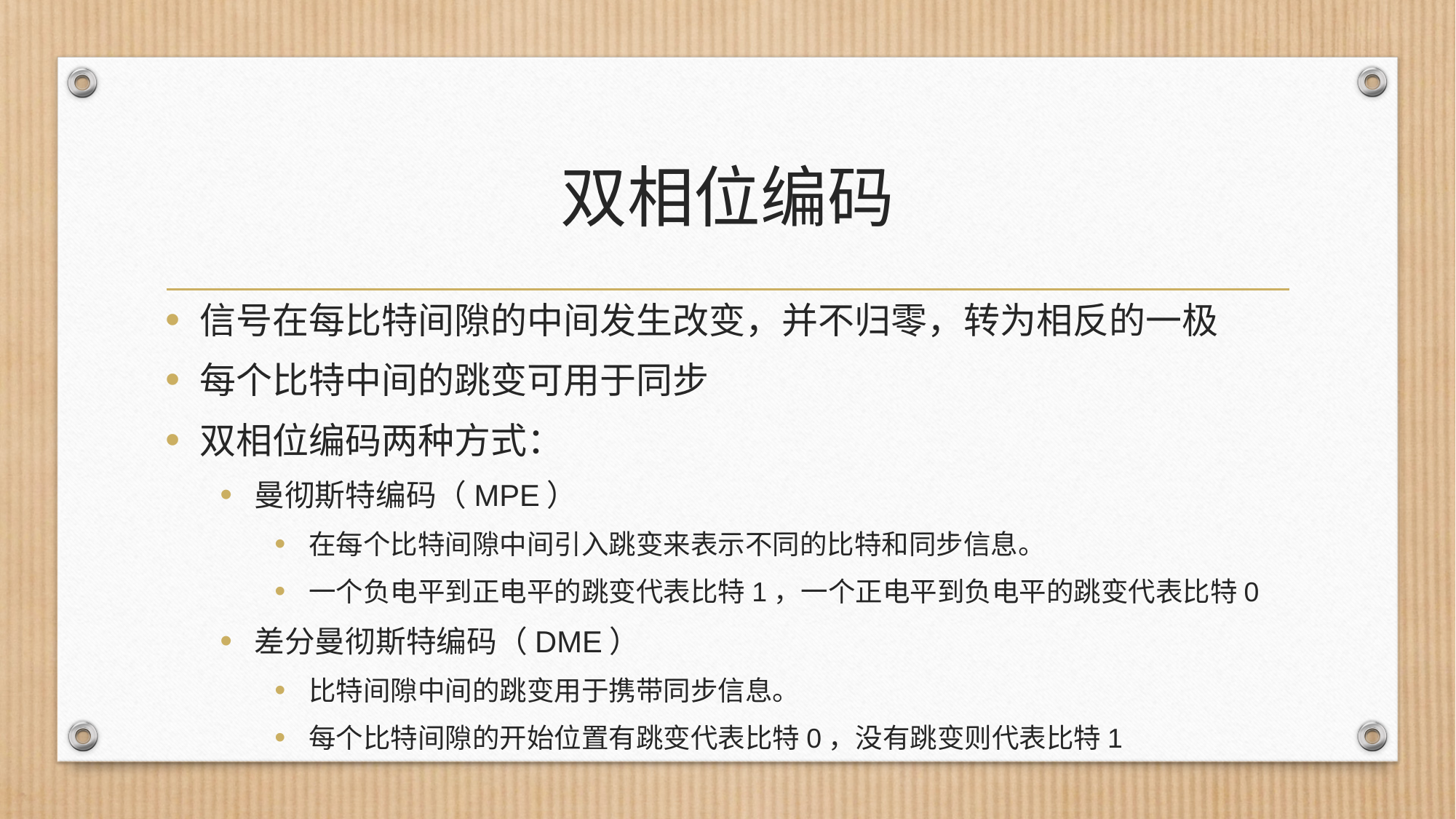

# 双相位编码
信号在每比特间隙的中间发生改变，并不归零，转为相反的一极
每个比特中间的跳变可用于同步
双相位编码两种方式：
曼彻斯特编码（MPE）
在每个比特间隙中间引入跳变来表示不同的比特和同步信息。
一个负电平到正电平的跳变代表比特1，一个正电平到负电平的跳变代表比特0
差分曼彻斯特编码（DME）
比特间隙中间的跳变用于携带同步信息。
每个比特间隙的开始位置有跳变代表比特0，没有跳变则代表比特1